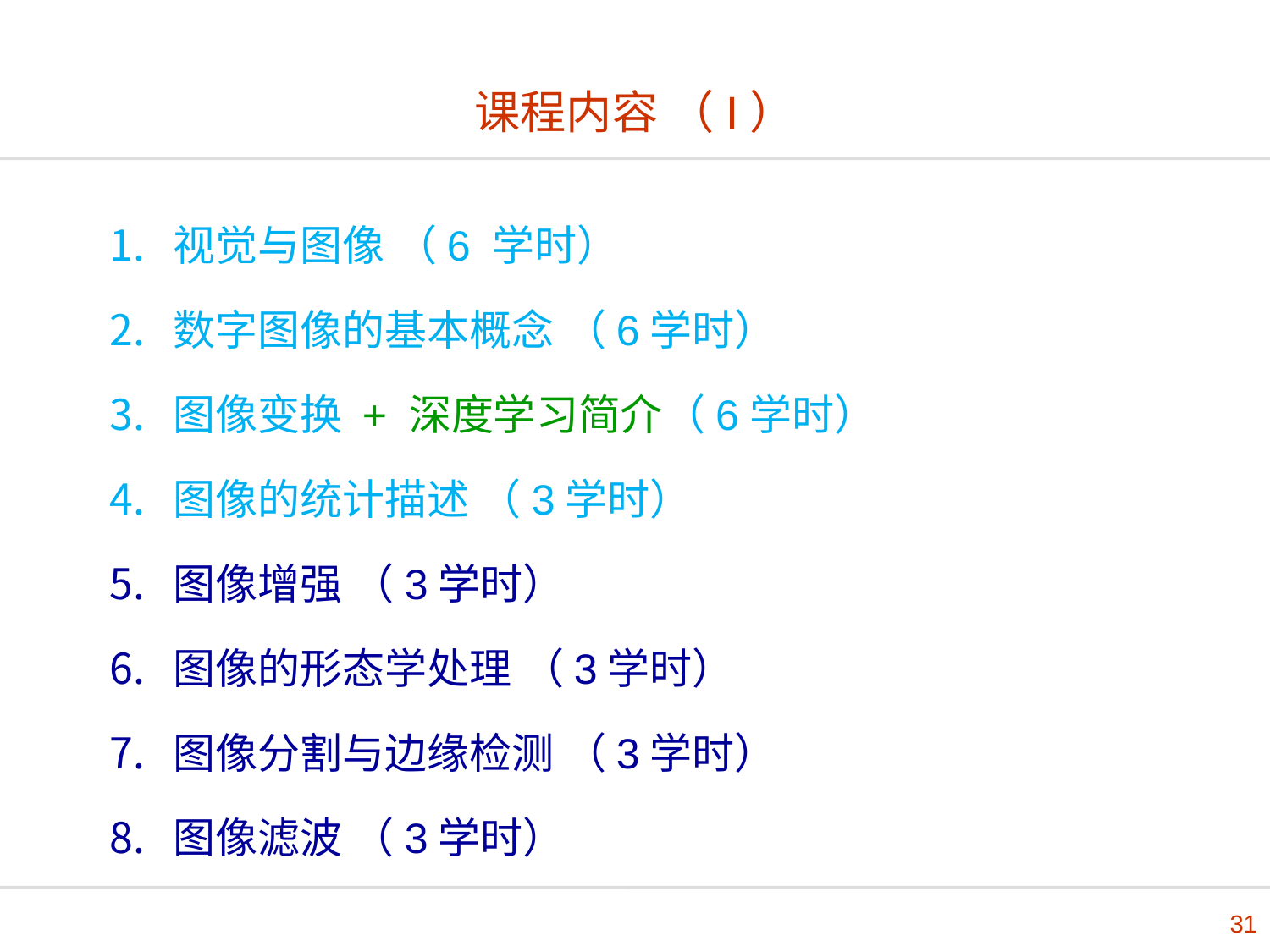

# 课程内容 （I）
视觉与图像 （6 学时）
数字图像的基本概念 （6学时）
图像变换 + 深度学习简介（6学时）
图像的统计描述 （3学时）
图像增强 （3学时）
图像的形态学处理 （3学时）
图像分割与边缘检测 （3学时）
图像滤波 （3学时）
31